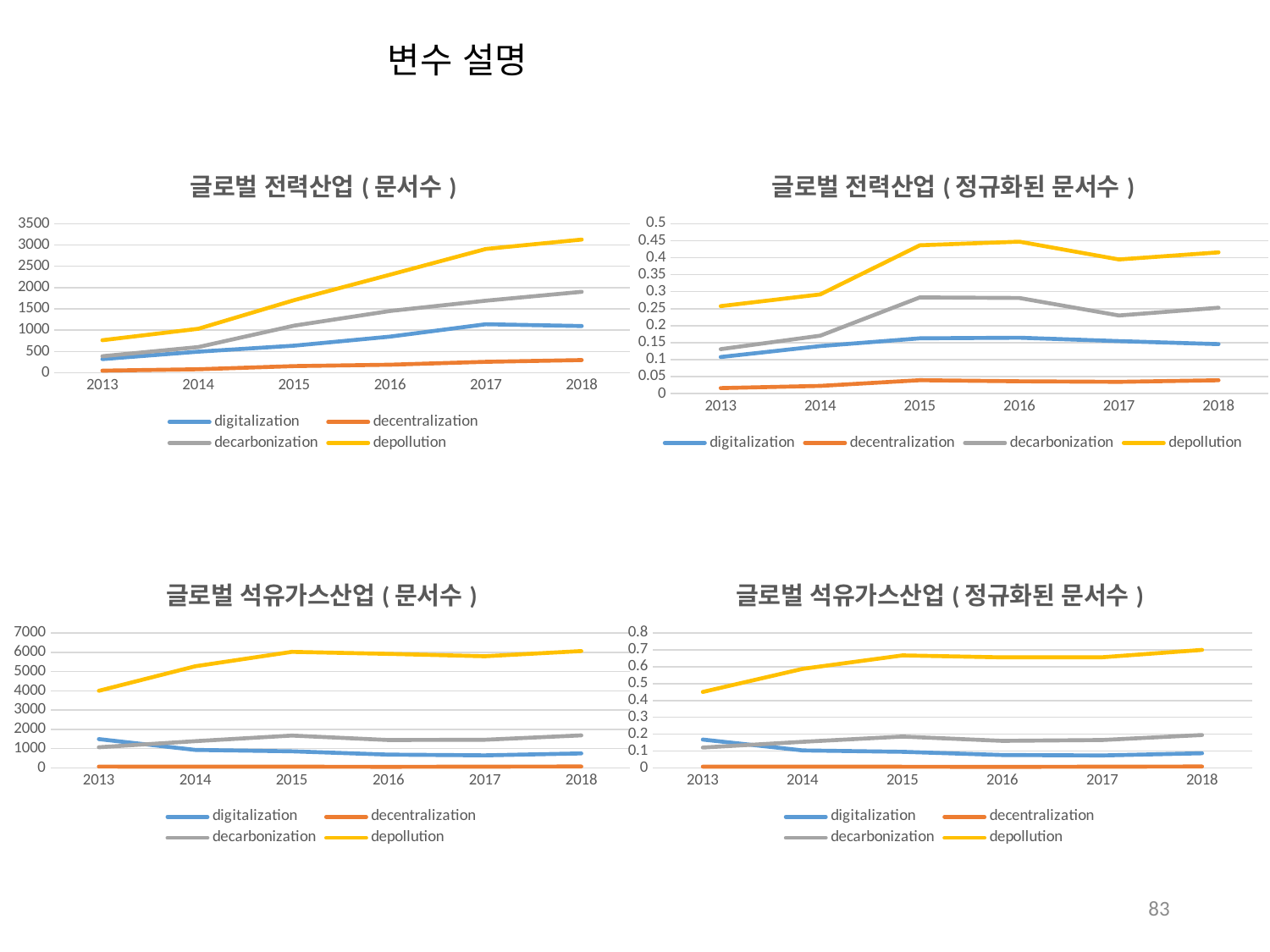

변수 설명

### Chart: 글로벌 전력산업(문서수)

| Category | digitalization | decentralization | decarbonization | depollution |
|---|---|---|---|---|
| 2013 | 319.0 | 48.0 | 387.0 | 762.0 |
| 2014 | 494.0 | 80.0 | 602.0 | 1031.0 |
| 2015 | 635.0 | 154.0 | 1106.0 | 1705.0 |
| 2016 | 847.0 | 187.0 | 1450.0 | 2303.0 |
| 2017 | 1138.0 | 255.0 | 1693.0 | 2908.0 |
| 2018 | 1096.0 | 296.0 | 1901.0 | 3128.0 |

### Chart: 글로벌 전력산업(정규화된 문서수)

| Category | digitalization | decentralization | decarbonization | depollution |
|---|---|---|---|---|
| 2013 | 0.10777027 | 0.016216216 | 0.130743243 | 0.257432432 |
| 2014 | 0.139982998 | 0.022669311 | 0.170586568 | 0.292150751 |
| 2015 | 0.162653689 | 0.039446721 | 0.28329918 | 0.436731557 |
| 2016 | 0.164497961 | 0.036317732 | 0.281608079 | 0.447271315 |
| 2017 | 0.154535578 | 0.03462792 | 0.229902227 | 0.394894079 |
| 2018 | 0.145667198 | 0.039340776 | 0.252658161 | 0.41573631 |

### Chart: 글로벌 석유가스산업(정규화된 문서수)

| Category | digitalization | decentralization | decarbonization | depollution |
|---|---|---|---|---|
| 2013 | 0.16805493 | 0.00765421 | 0.120553805 | 0.450360198 |
| 2014 | 0.103909121 | 0.007461855 | 0.154582916 | 0.58725916 |
| 2015 | 0.095401662 | 0.006980609 | 0.185817175 | 0.667036011 |
| 2016 | 0.076420423 | 0.006091483 | 0.16026138 | 0.655222062 |
| 2017 | 0.073750991 | 0.00736377 | 0.165401609 | 0.656055285 |
| 2018 | 0.086805956 | 0.008426642 | 0.194967101 | 0.699526723 |

### Chart: 글로벌 석유가스산업(문서수)

| Category | digitalization | decentralization | decarbonization | depollution |
|---|---|---|---|---|
| 2013 | 1493.0 | 68.0 | 1071.0 | 4001.0 |
| 2014 | 933.0 | 67.0 | 1388.0 | 5273.0 |
| 2015 | 861.0 | 63.0 | 1677.0 | 6020.0 |
| 2016 | 690.0 | 55.0 | 1447.0 | 5916.0 |
| 2017 | 651.0 | 65.0 | 1460.0 | 5791.0 |
| 2018 | 752.0 | 73.0 | 1689.0 | 6060.0 |
83